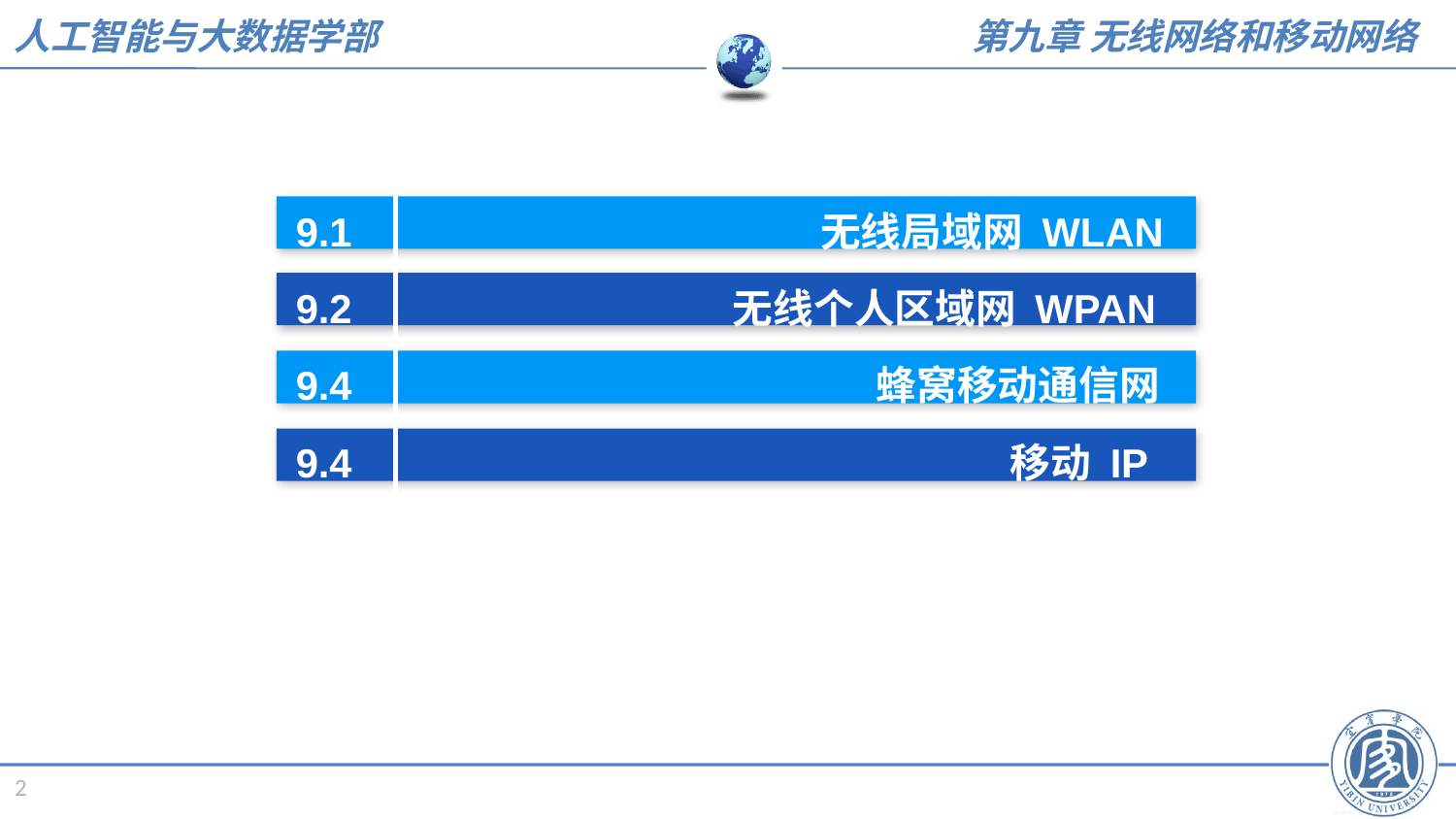

9.1 			       无线局域网 WLAN
9.2  			无线个人区域网 WPAN
9.4  			            蜂窝移动通信网
9.4 			                        移动 IP

2